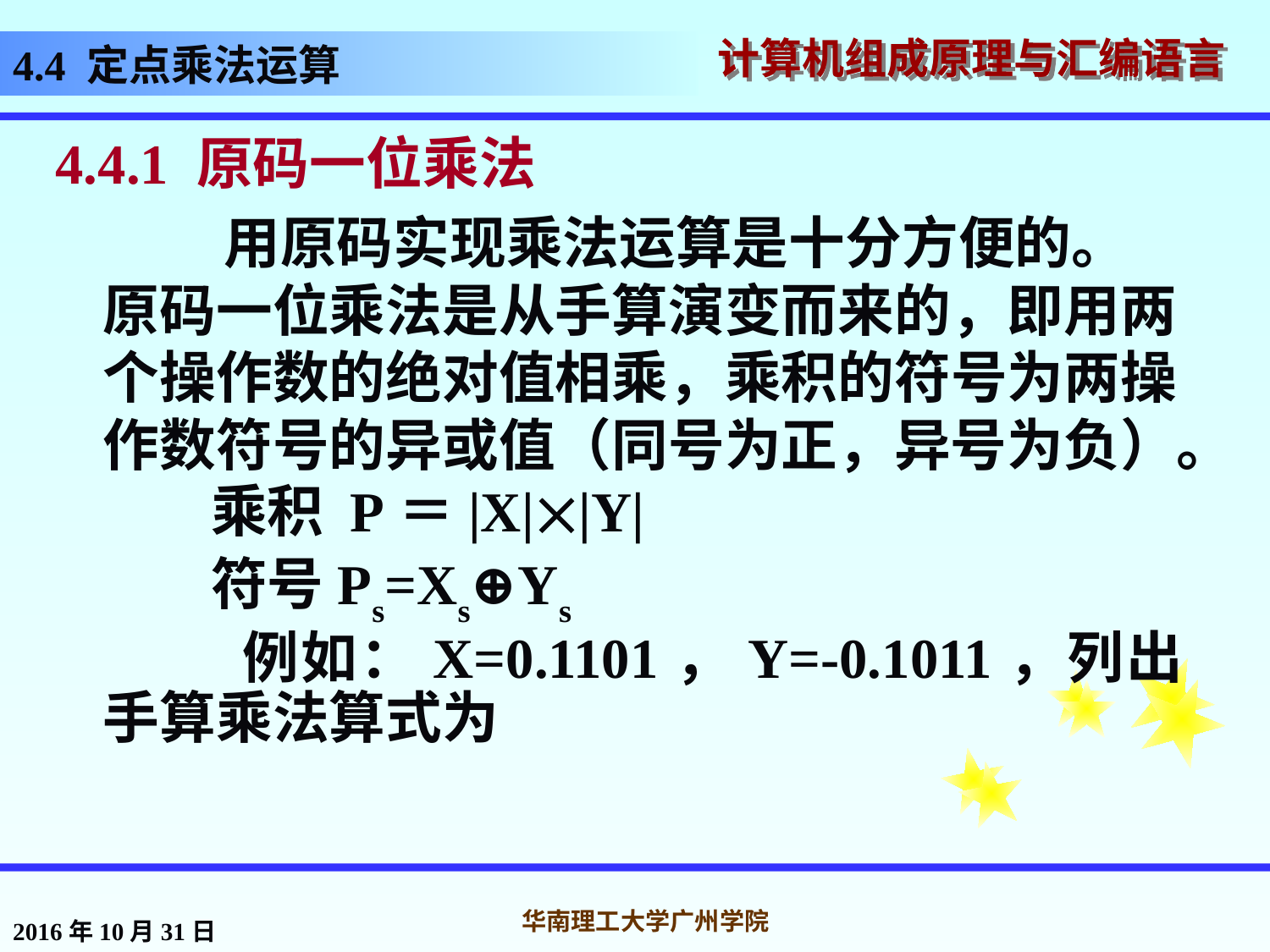

4.4 定点乘法运算
4.4.1 原码一位乘法
            用原码实现乘法运算是十分方便的。原码一位乘法是从手算演变而来的，即用两个操作数的绝对值相乘，乘积的符号为两操作数符号的异或值（同号为正，异号为负）。
           乘积 P＝|X|×|Y|
           符号Ps=Xs⊕Ys
           例如：X=0.1101，Y=-0.1011，列出手算乘法算式为
2016年10月31日
华南理工大学广州学院